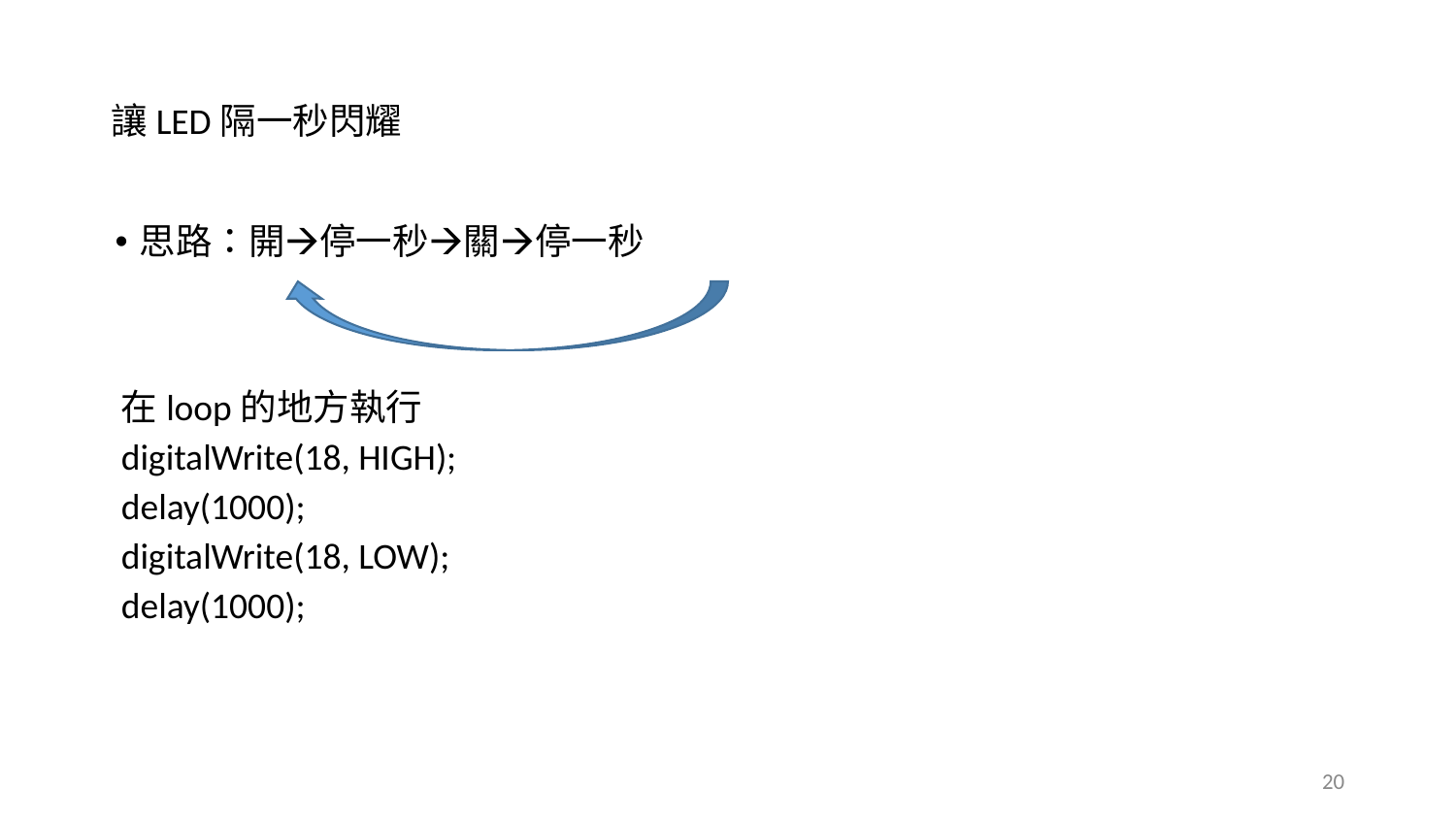

# 讓LED隔一秒閃耀
思路：開🡪停一秒🡪關🡪停一秒

在loop的地方執行
digitalWrite(18, HIGH);
delay(1000);
digitalWrite(18, LOW);
delay(1000);

20